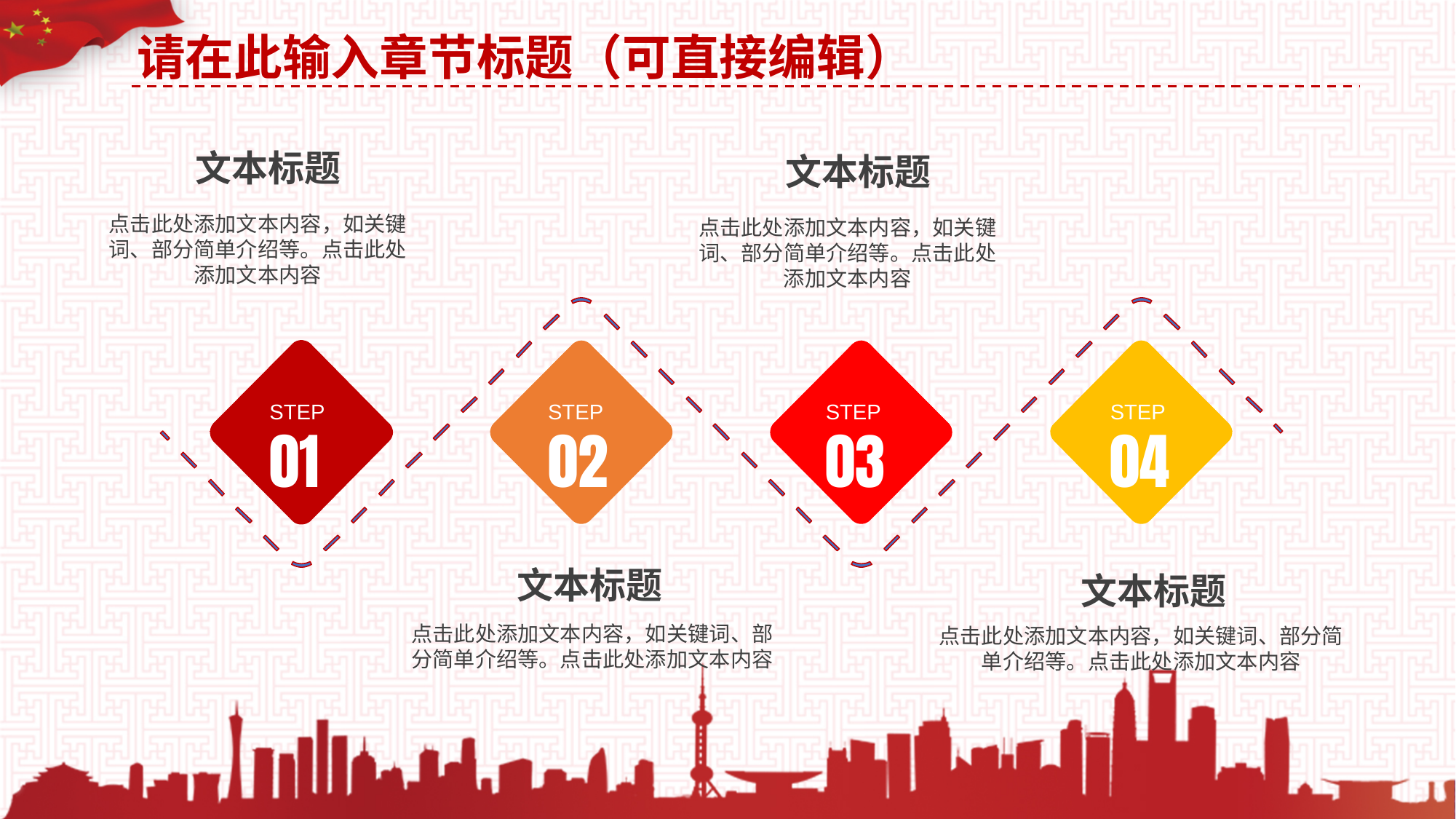

文本标题
文本标题
点击此处添加文本内容，如关键词、部分简单介绍等。点击此处添加文本内容
点击此处添加文本内容，如关键词、部分简单介绍等。点击此处添加文本内容

STEP
02

STEP
01

STEP
03

STEP
04
文本标题
文本标题
点击此处添加文本内容，如关键词、部分简单介绍等。点击此处添加文本内容
点击此处添加文本内容，如关键词、部分简单介绍等。点击此处添加文本内容